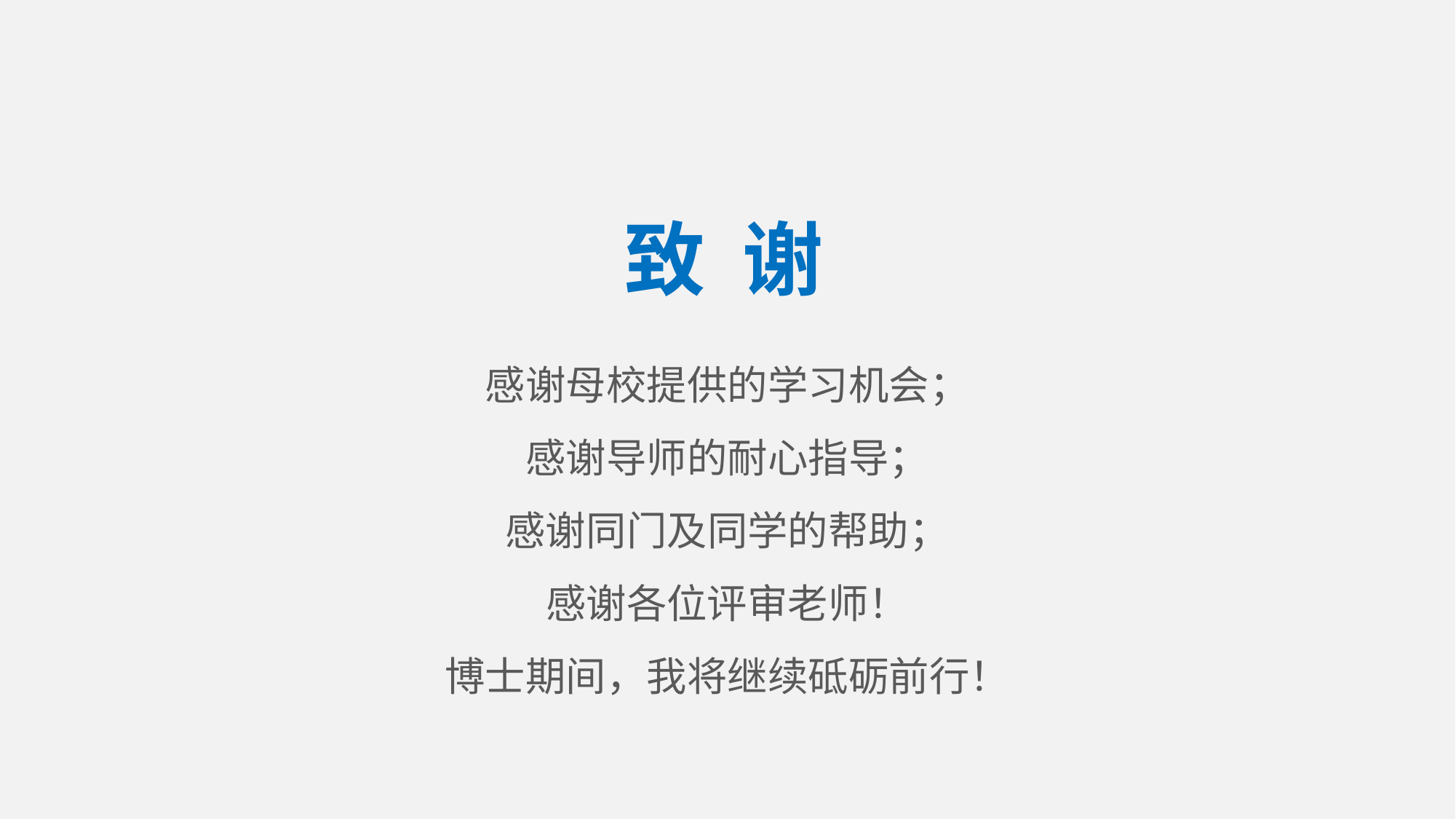

致  谢
感谢母校提供的学习机会；
感谢导师的耐心指导；
感谢同门及同学的帮助；
感谢各位评审老师！
博士期间，我将继续砥砺前行！